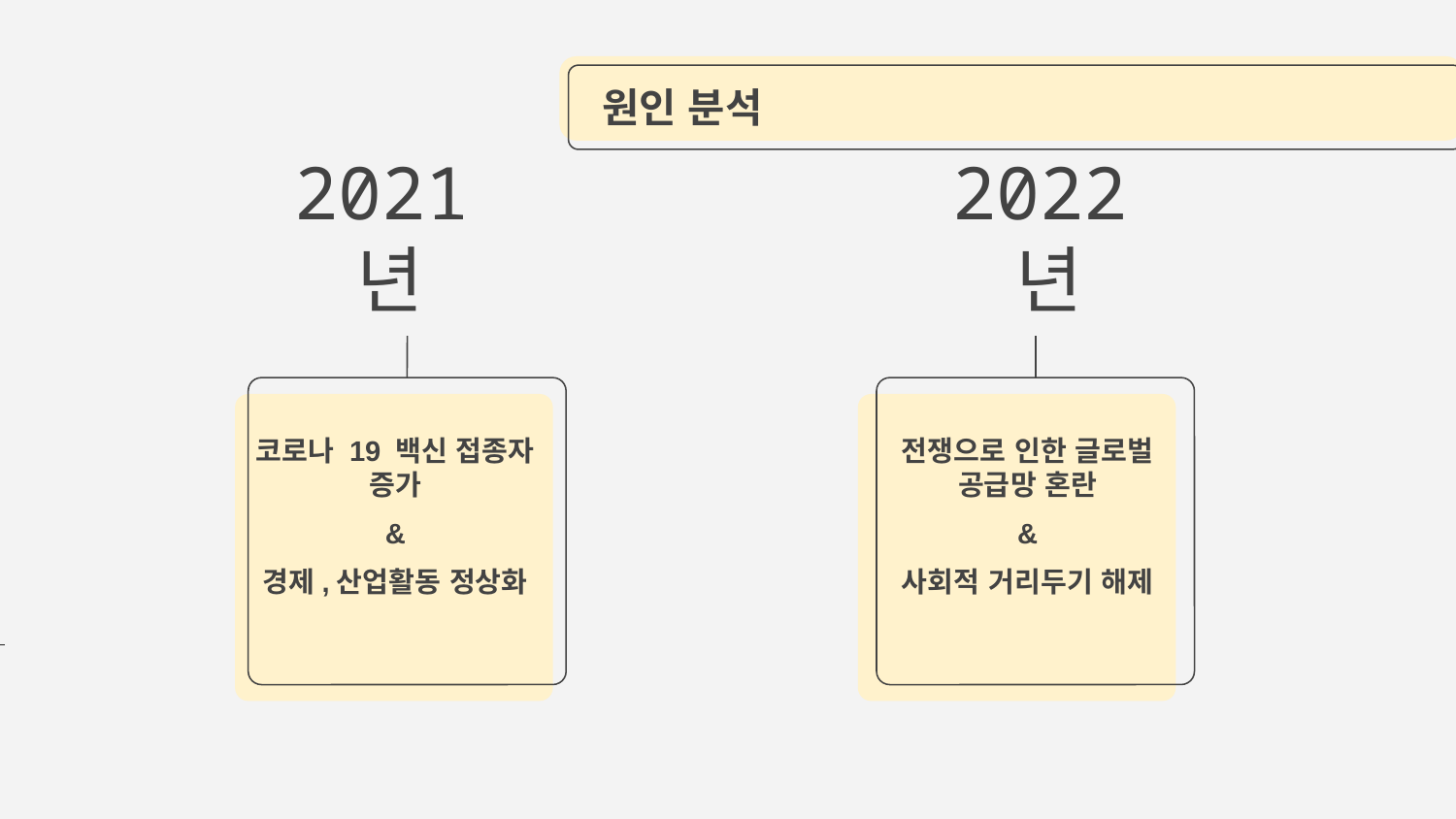

원인 분석
2022년
2021년

전쟁으로 인한 글로벌 공급망 혼란

&

사회적 거리두기 해제
코로나 19 백신 접종자 증가

&

경제,산업활동 정상화